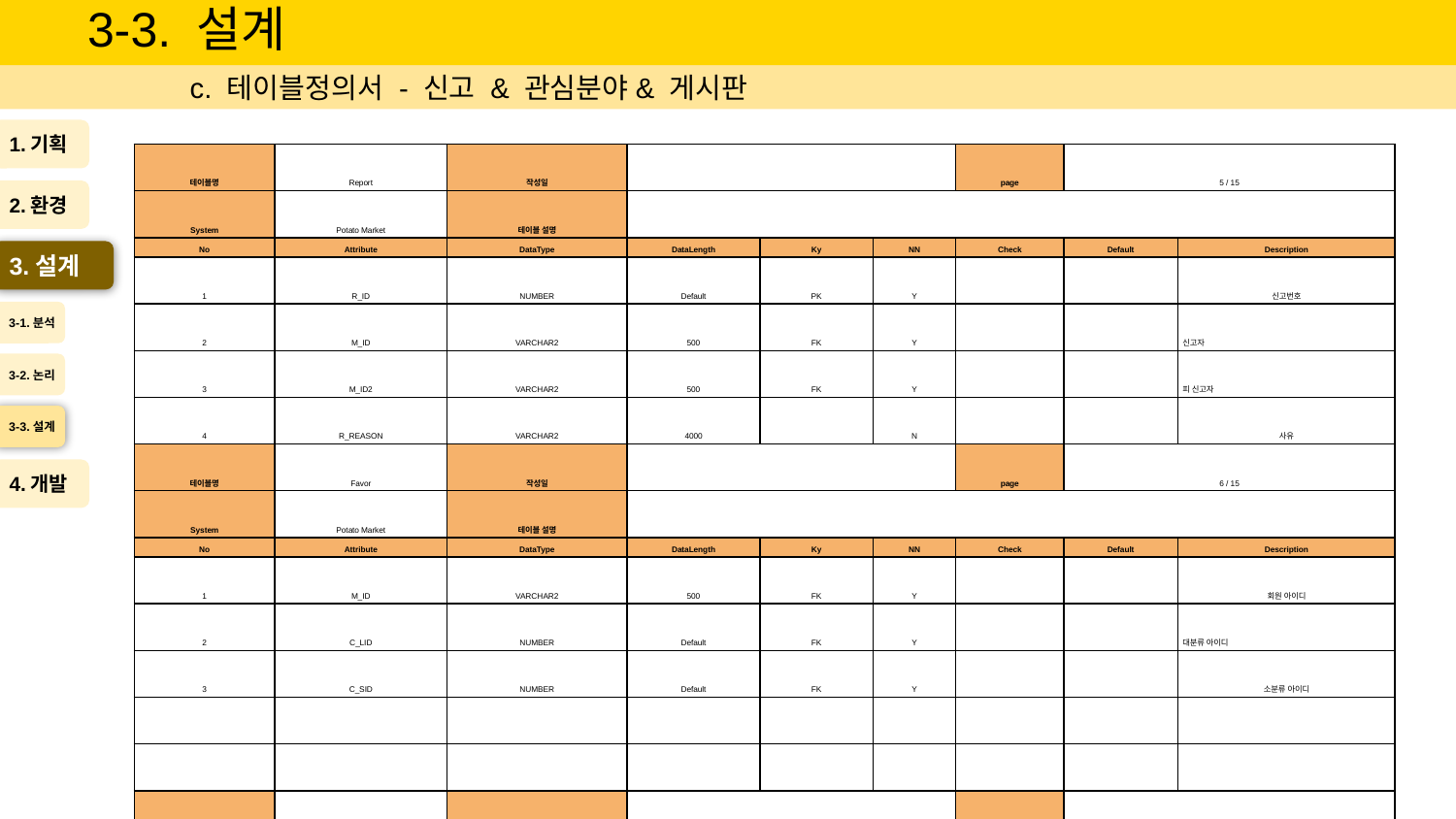

# 3-3. 설계
c. 테이블정의서 - 신고 & 관심분야& 게시판
1.기획
| 테이블명 | Report | 작성일 |  |  |  | page | 5 / 15 |  |
| --- | --- | --- | --- | --- | --- | --- | --- | --- |
| System | Potato Market | 테이블 설명 |  |  |  |  |  |  |
| No | Attribute | DataType | DataLength | Ky | NN | Check | Default | Description |
| 1 | R\_ID | NUMBER | Default | PK | Y |  |  | 신고번호 |
| 2 | M\_ID | VARCHAR2 | 500 | FK | Y |  |  | 신고자 |
| 3 | M\_ID2 | VARCHAR2 | 500 | FK | Y |  |  | 피 신고자 |
| 4 | R\_REASON | VARCHAR2 | 4000 |  | N |  |  | 사유 |
| 테이블명 | Favor | 작성일 |  |  |  | page | 6 / 15 |  |
| System | Potato Market | 테이블 설명 |  |  |  |  |  |  |
| No | Attribute | DataType | DataLength | Ky | NN | Check | Default | Description |
| 1 | M\_ID | VARCHAR2 | 500 | FK | Y |  |  | 회원 아이디 |
| 2 | C\_LID | NUMBER | Default | FK | Y |  |  | 대분류 아이디 |
| 3 | C\_SID | NUMBER | Default | FK | Y |  |  | 소분류 아이디 |
|  |  |  |  |  |  |  |  |  |
|  |  |  |  |  |  |  |  |  |
| 테이블명 | Board | 작성일 |  |  |  | page | 7 / 15 |  |
| System | Potato Market | 테이블 설명 |  |  |  |  |  |  |
| No | Attribute | DataType | DataLength | Ky | NN | Check | Default | Description |
| 1 | B\_ID | NUMBER | Default | PK | Y |  |  | 게시글 번호 |
| 2 | M\_ID | VARCHAR2 | 500 | FK | Y |  |  | 작성자 아이디 |
| 3 | B\_TYPE | CHAR | 1 |  | N | G, P, Q, N |  | 게시글 타입 |
| 4 | B\_TITLE | VARCHAR2 | 1000 |  | N |  |  | 글 제목 |
| 5 | B\_TIMESTAMP | TIMESTAMP(6) | 11 |  | N |  |  | 글 작성 날짜 |
| 6 | B\_VIEW | NUMBER | Default |  | N |  | 0 | 조회수 |
| 7 | B\_LIKE | NUMBER | Default |  | N |  | 0 | 좋아요 |
| 8 | B\_CONTENT | VARCHAR2 | 4000 |  | N |  |  | 글 내용 |
| 9 | B\_SECRET | CHAR | 1 |  | N | Y, N |  | 비밀글 여부 |
| 10 | B\_SECRETNUMBER | NUMBER | Default |  | N |  |  | 비밀글 비밀번호 |
| 11 | B\_REF | NUMBER | Default |  | N |  |  | 최상위 게시글 번호 |
| 12 | B\_RE\_STEP | NUMBER | Default |  | N |  |  | 댓글 순서 |
| 13 | B\_RE\_LEVEL | NUMBER | Default |  | N |  |  | 대댓글 순서 |
2.환경
3.설계
3-1.분석
3-2.논리
3-3.설계
4.개발